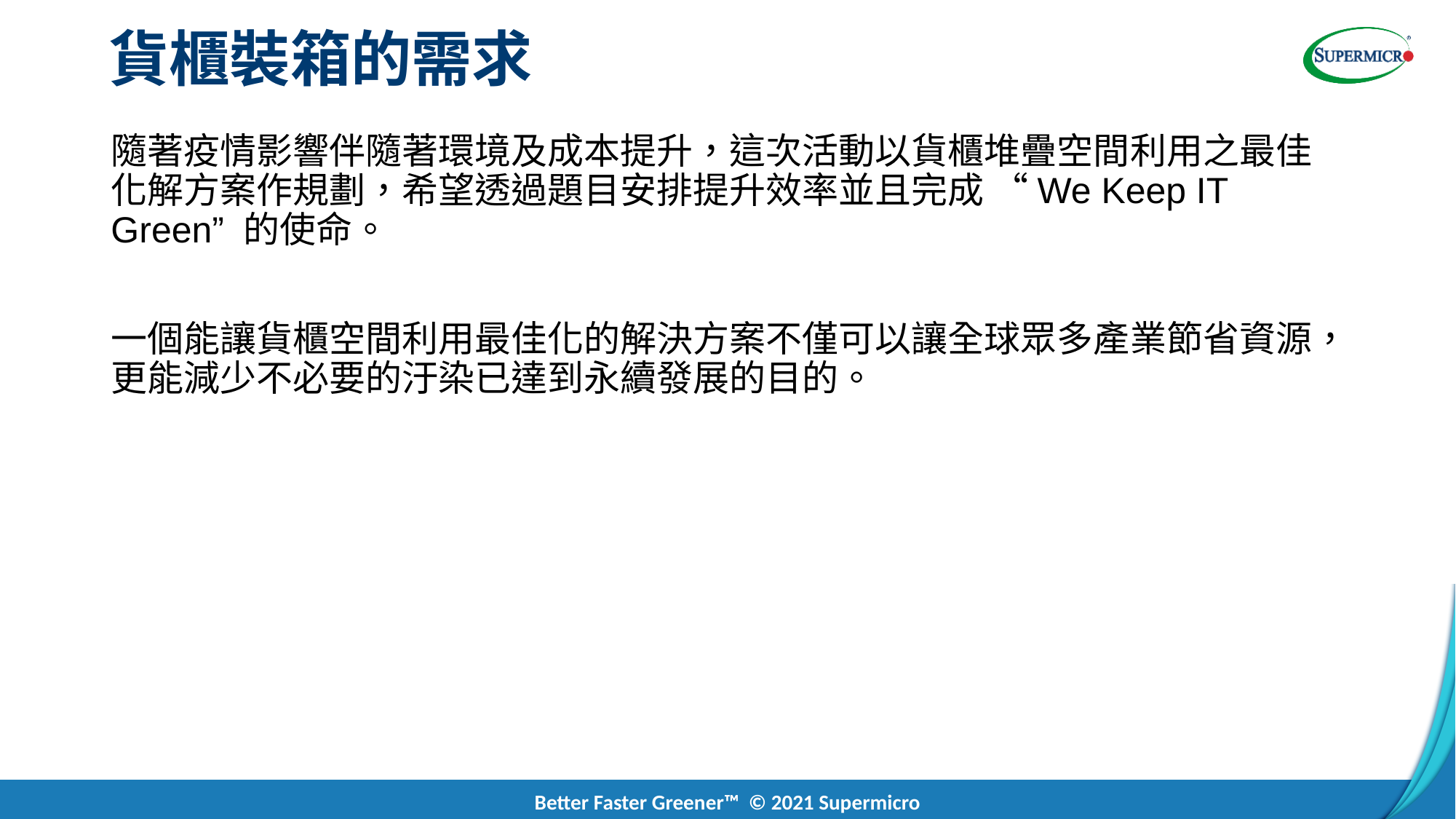

貨櫃裝箱的需求
隨著疫情影響伴隨著環境及成本提升，這次活動以貨櫃堆疊空間利用之最佳化解方案作規劃，希望透過題目安排提升效率並且完成 “We Keep IT Green” 的使命。

一個能讓貨櫃空間利用最佳化的解決方案不僅可以讓全球眾多產業節省資源，更能減少不必要的汙染已達到永續發展的目的。
Better Faster Greener™  © 2021 Supermicro